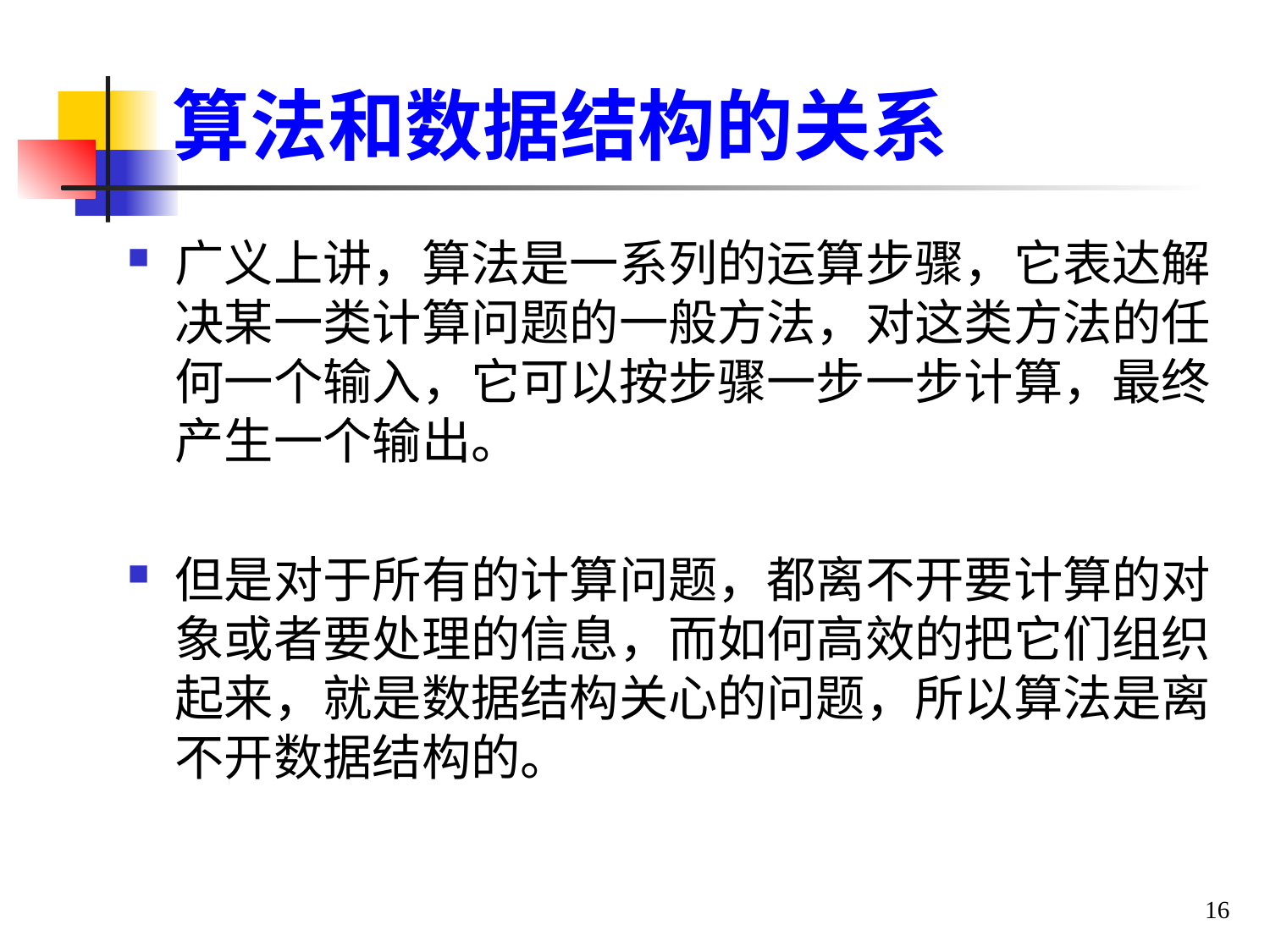

# 算法和数据结构的关系
广义上讲，算法是一系列的运算步骤，它表达解决某一类计算问题的一般方法，对这类方法的任何一个输入，它可以按步骤一步一步计算，最终产生一个输出。

但是对于所有的计算问题，都离不开要计算的对象或者要处理的信息，而如何高效的把它们组织起来，就是数据结构关心的问题，所以算法是离不开数据结构的。
16